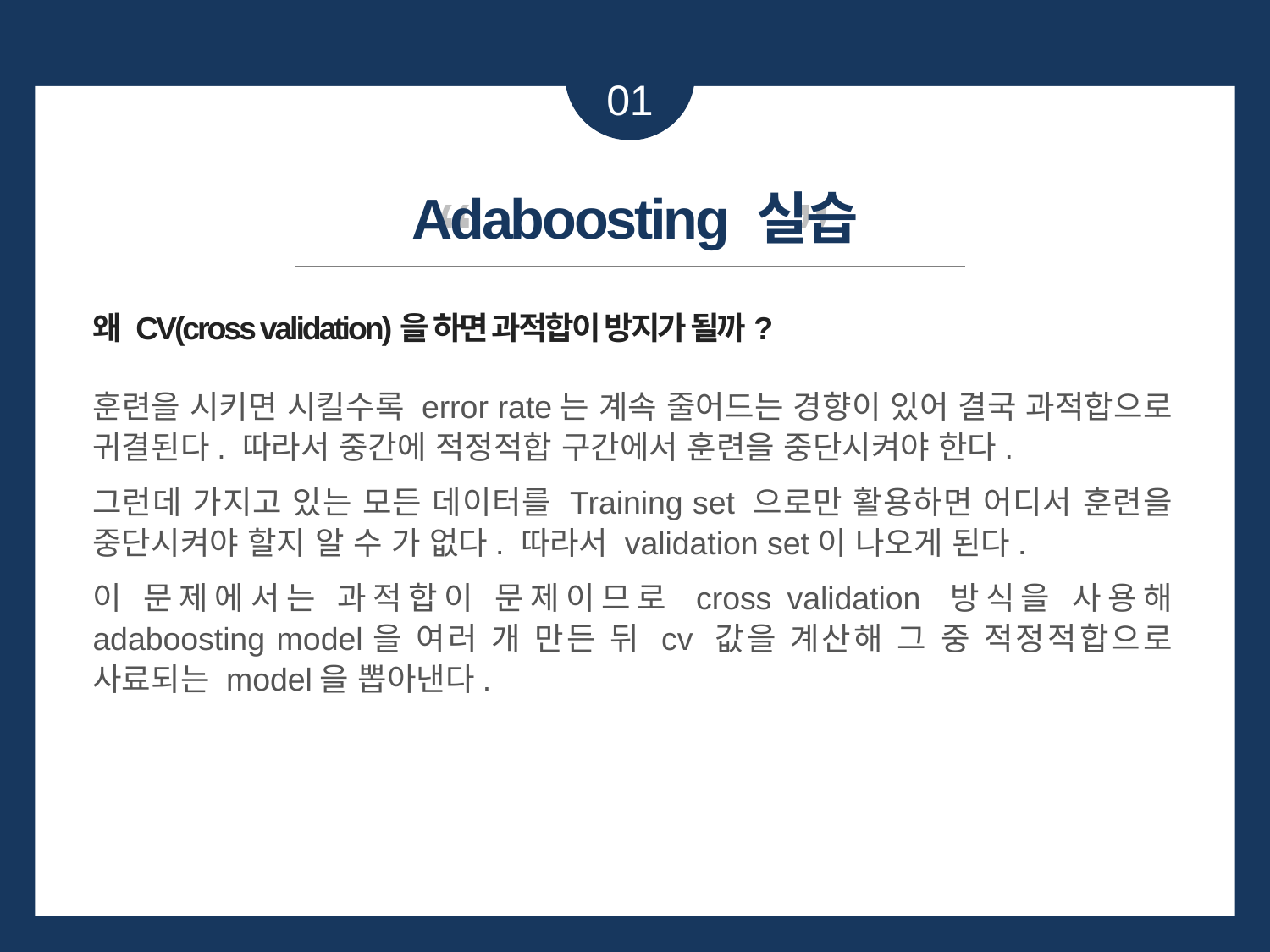

01

“           ”
Adaboosting 실습
왜 CV(cross validation)을 하면 과적합이 방지가 될까?

훈련을 시키면 시킬수록 error rate는 계속 줄어드는 경향이 있어 결국 과적합으로 귀결된다. 따라서 중간에 적정적합 구간에서 훈련을 중단시켜야 한다.
그런데 가지고 있는 모든 데이터를 Training set 으로만 활용하면 어디서 훈련을 중단시켜야 할지 알 수 가 없다. 따라서 validation set이 나오게 된다.
이 문제에서는 과적합이 문제이므로 cross validation 방식을 사용해 adaboosting model을 여러 개 만든 뒤 cv 값을 계산해 그 중 적정적합으로 사료되는 model을 뽑아낸다.